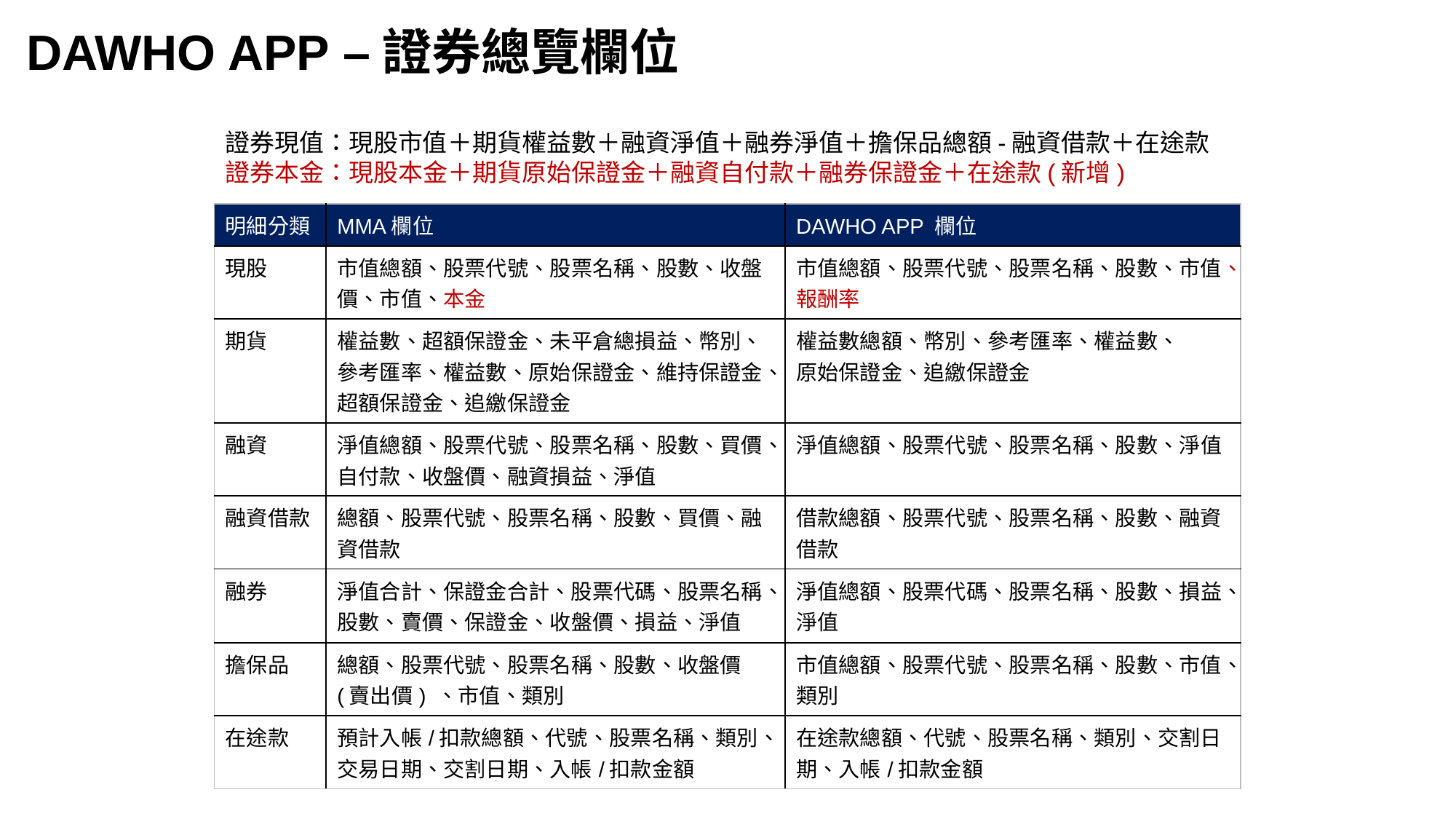

# DAWHO APP –證券總覽欄位
證券現值：現股市值＋期貨權益數＋融資淨值＋融券淨值＋擔保品總額-融資借款＋在途款
證券本金：現股本金＋期貨原始保證金＋融資自付款＋融券保證金＋在途款(新增)
| 明細分類 | MMA欄位 | DAWHO APP 欄位 |
| --- | --- | --- |
| 現股 | 市值總額、股票代號、股票名稱、股數、收盤價、市值、本金 | 市值總額、股票代號、股票名稱、股數、市值、報酬率 |
| 期貨 | 權益數、超額保證金、未平倉總損益、幣別、參考匯率、權益數、原始保證金、維持保證金、超額保證金、追繳保證金 | 權益數總額、幣別、參考匯率、權益數、 原始保證金、追繳保證金 |
| 融資 | 淨值總額、股票代號、股票名稱、股數、買價、自付款、收盤價、融資損益、淨值 | 淨值總額、股票代號、股票名稱、股數、淨值 |
| 融資借款 | 總額、股票代號、股票名稱、股數、買價、融資借款 | 借款總額、股票代號、股票名稱、股數、融資借款 |
| 融券 | 淨值合計、保證金合計、股票代碼、股票名稱、股數、賣價、保證金、收盤價、損益、淨值 | 淨值總額、股票代碼、股票名稱、股數、損益、淨值 |
| 擔保品 | 總額、股票代號、股票名稱、股數、收盤價(賣出價) 、市值、類別 | 市值總額、股票代號、股票名稱、股數、市值、類別 |
| 在途款 | 預計入帳/扣款總額、代號、股票名稱、類別、交易日期、交割日期、入帳/扣款金額 | 在途款總額、代號、股票名稱、類別、交割日期、入帳/扣款金額 |